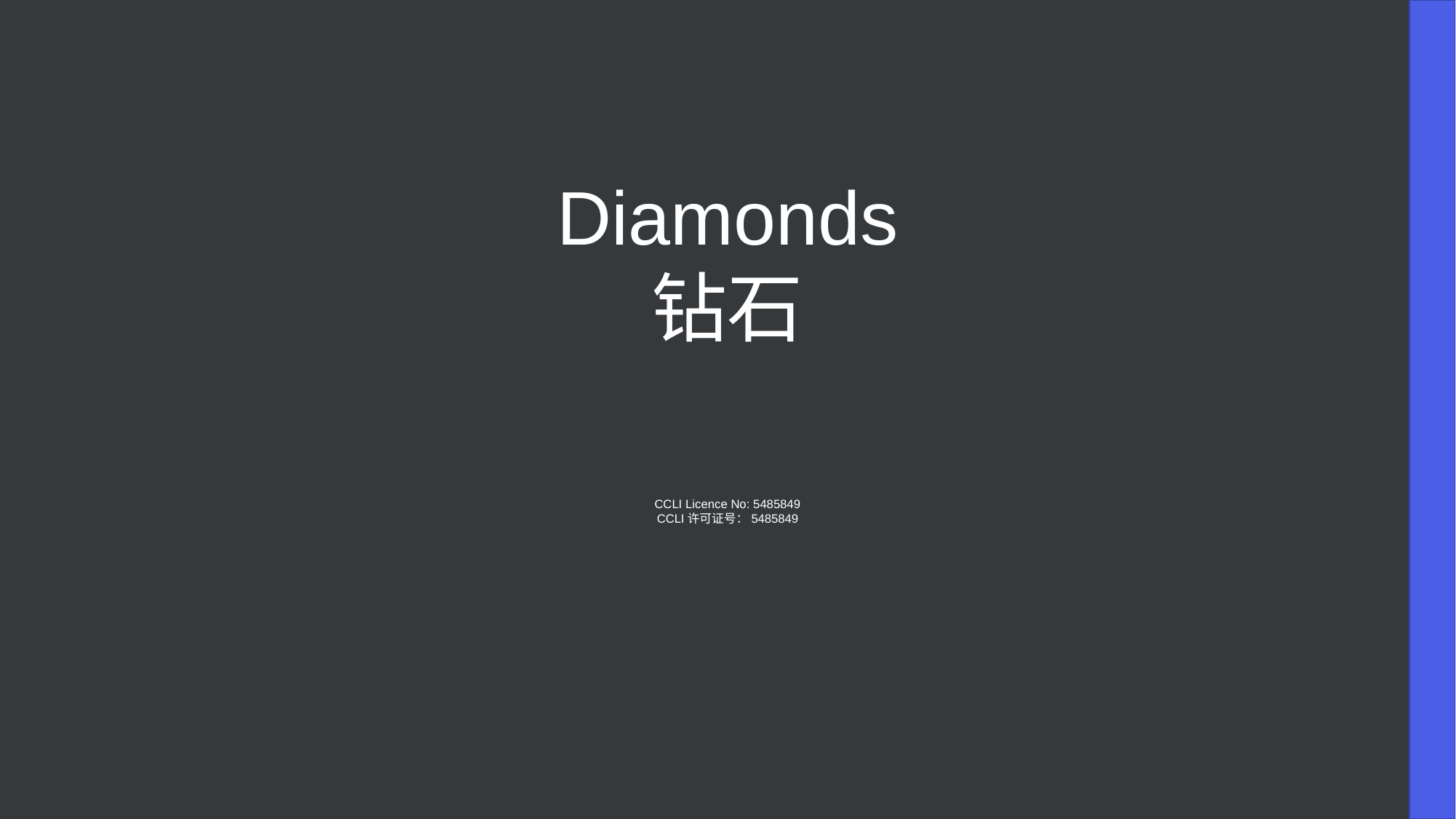

Diamonds
钻石
CCLI Licence No: 5485849
CCLI许可证号：5485849